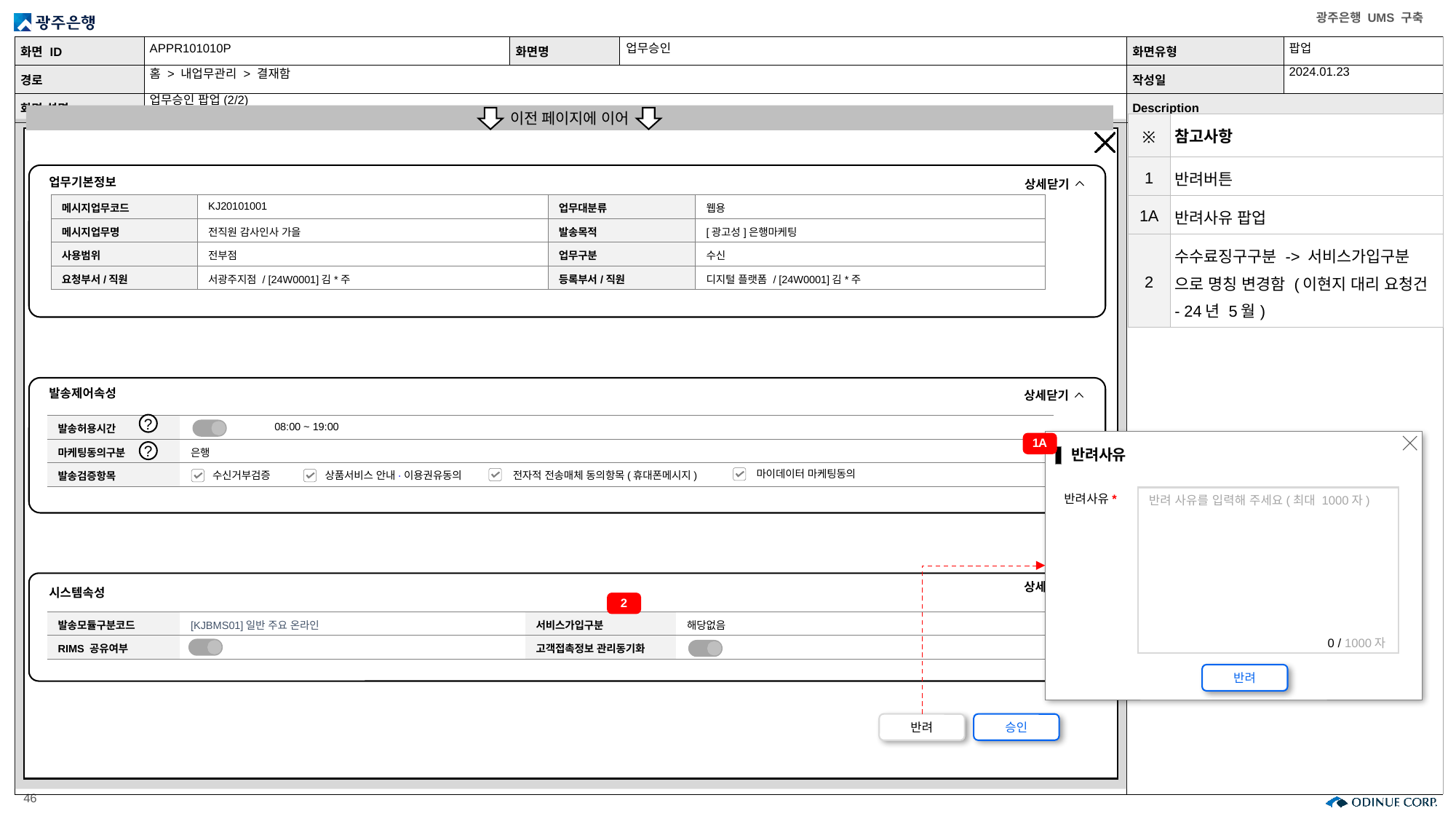

APPR101010P
업무승인
팝업
2024.01.23
홈 > 내업무관리 > 결재함
업무승인 팝업(2/2)
이전 페이지에 이어

| ※ | 참고사항 |
| --- | --- |
| 1 | 반려버튼 |
| 1A | 반려사유 팝업 |
| 2 | 수수료징구구분 -> 서비스가입구분 으로 명칭 변경함 (이현지 대리 요청건 - 24년 5월) |

업무기본정보
상세닫기

| 메시지업무코드 | KJ20101001 | 업무대분류 | 웹용 |
| --- | --- | --- | --- |
| 메시지업무명 | 전직원 감사인사 가을 | 발송목적 | [광고성]은행마케팅 |
| 사용범위 | 전부점 | 업무구분 | 수신 |
| 요청부서/직원 | 서광주지점 / [24W0001]김\*주 | 등록부서/직원 | 디지털 플랫폼 / [24W0001]김\*주 |

발송제어속성
상세닫기

?
| 발송허용시간 |  | 08:00 ~ 19:00 |
| --- | --- | --- |
| 마케팅동의구분 | 은행 |  |
| 발송검증항목 |  |  |

반려사유

반려사유*
반려 사유를 입력해 주세요(최대 1000자)
0 / 1000자
반려
1A
?
마이데이터 마케팅동의
전자적 전송매체 동의항목(휴대폰메시지)
수신거부검증
상품서비스 안내·이용권유동의

상세닫기

시스템속성
2
| 발송모듈구분코드 | [KJBMS01]일반 주요 온라인 | 서비스가입구분 | 해당없음 |
| --- | --- | --- | --- |
| RIMS 공유여부 |  | 고객접촉정보 관리동기화 |  |

반려
승인